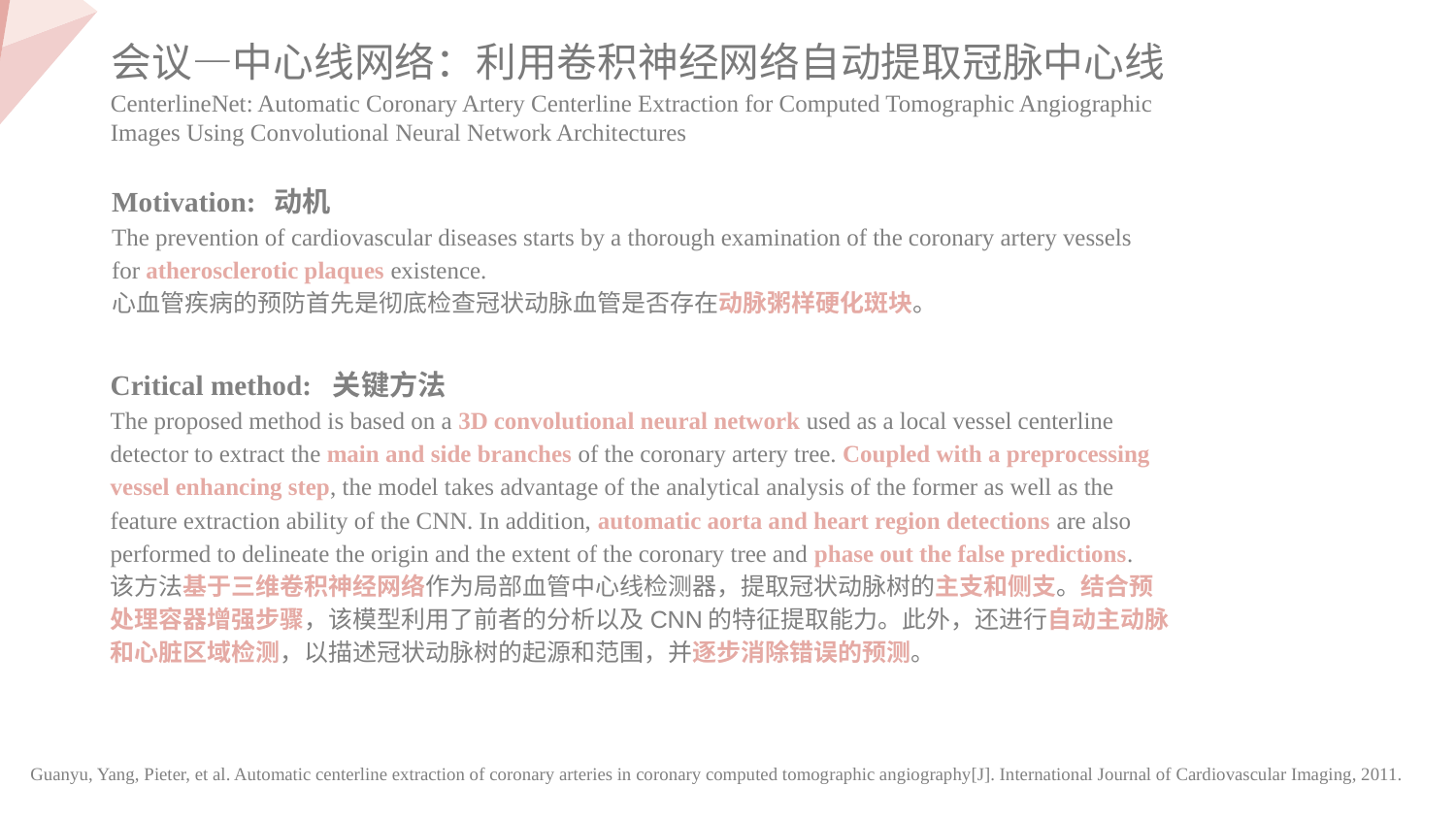

会议—中心线网络：利用卷积神经网络自动提取冠脉中心线
CenterlineNet: Automatic Coronary Artery Centerline Extraction for Computed Tomographic Angiographic Images Using Convolutional Neural Network Architectures
Motivation:  动机
The prevention of cardiovascular diseases starts by a thorough examination of the coronary artery vessels for atherosclerotic plaques existence.
心血管疾病的预防首先是彻底检查冠状动脉血管是否存在动脉粥样硬化斑块。
Critical method:  关键方法
The proposed method is based on a 3D convolutional neural network used as a local vessel centerline detector to extract the main and side branches of the coronary artery tree. Coupled with a preprocessing vessel enhancing step, the model takes advantage of the analytical analysis of the former as well as the feature extraction ability of the CNN. In addition, automatic aorta and heart region detections are also performed to delineate the origin and the extent of the coronary tree and phase out the false predictions.
该方法基于三维卷积神经网络作为局部血管中心线检测器，提取冠状动脉树的主支和侧支。结合预处理容器增强步骤，该模型利用了前者的分析以及CNN的特征提取能力。此外，还进行自动主动脉和心脏区域检测，以描述冠状动脉树的起源和范围，并逐步消除错误的预测。
Guanyu, Yang, Pieter, et al. Automatic centerline extraction of coronary arteries in coronary computed tomographic angiography[J]. International Journal of Cardiovascular Imaging, 2011.